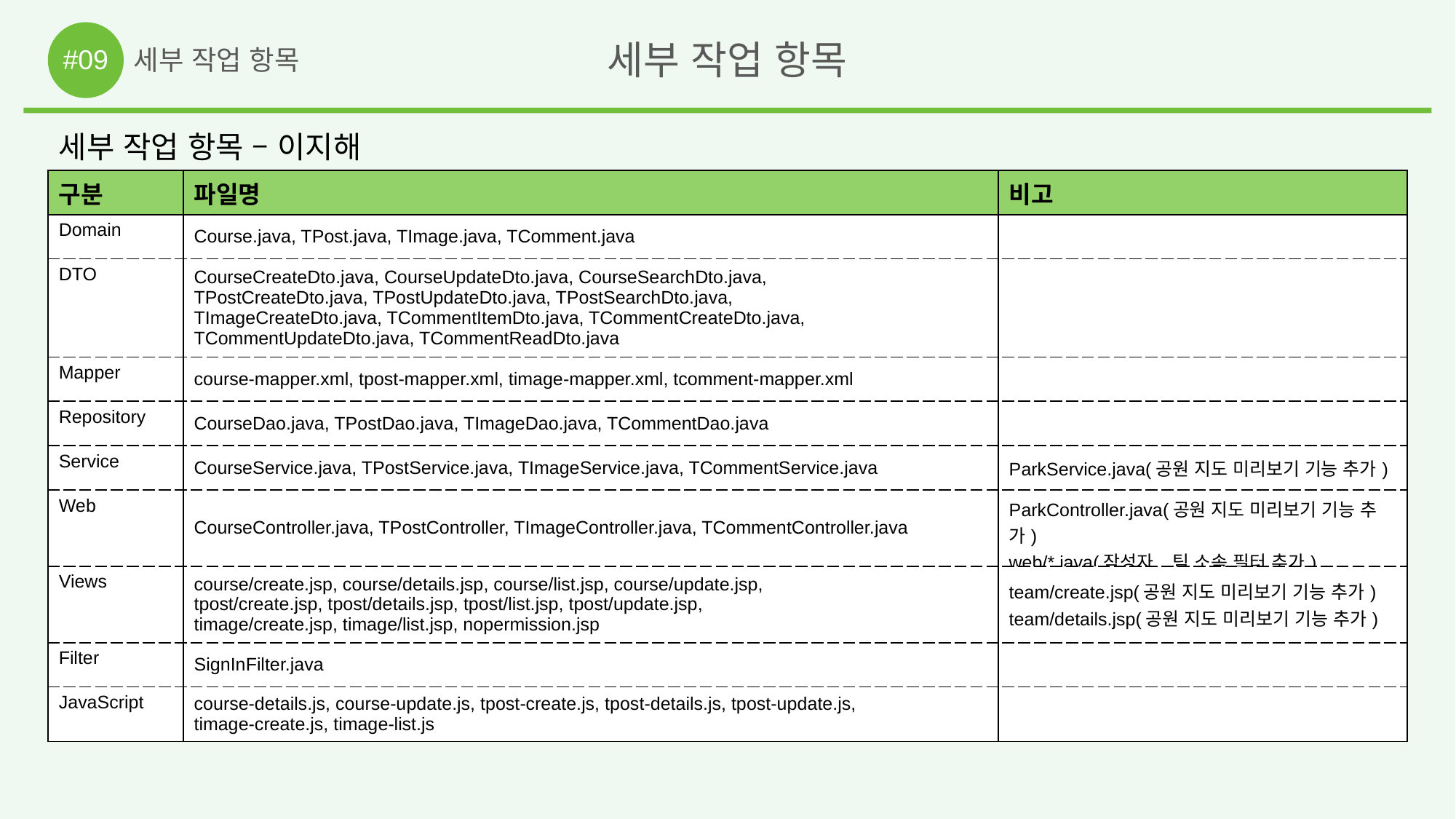

#09
세부 작업 항목
세부 작업 항목

세부 작업 항목 – 이지해
| 구분 | 파일명 | 비고 |
| --- | --- | --- |
| Domain | Course.java, TPost.java, TImage.java, TComment.java |  |
| DTO | CourseCreateDto.java, CourseUpdateDto.java, CourseSearchDto.java, TPostCreateDto.java, TPostUpdateDto.java, TPostSearchDto.java, TImageCreateDto.java, TCommentItemDto.java, TCommentCreateDto.java, TCommentUpdateDto.java, TCommentReadDto.java |  |
| Mapper | course-mapper.xml, tpost-mapper.xml, timage-mapper.xml, tcomment-mapper.xml |  |
| Repository | CourseDao.java, TPostDao.java, TImageDao.java, TCommentDao.java |  |
| Service | CourseService.java, TPostService.java, TImageService.java, TCommentService.java | ParkService.java(공원 지도 미리보기 기능 추가) |
| Web | CourseController.java, TPostController, TImageController.java, TCommentController.java | ParkController.java(공원 지도 미리보기 기능 추가) web/\*.java(작성자, 팀 소속 필터 추가) |
| Views | course/create.jsp, course/details.jsp, course/list.jsp, course/update.jsp, tpost/create.jsp, tpost/details.jsp, tpost/list.jsp, tpost/update.jsp, timage/create.jsp, timage/list.jsp, nopermission.jsp | team/create.jsp(공원 지도 미리보기 기능 추가) team/details.jsp(공원 지도 미리보기 기능 추가) |
| Filter | SignInFilter.java |  |
| JavaScript | course-details.js, course-update.js, tpost-create.js, tpost-details.js, tpost-update.js, timage-create.js, timage-list.js |  |